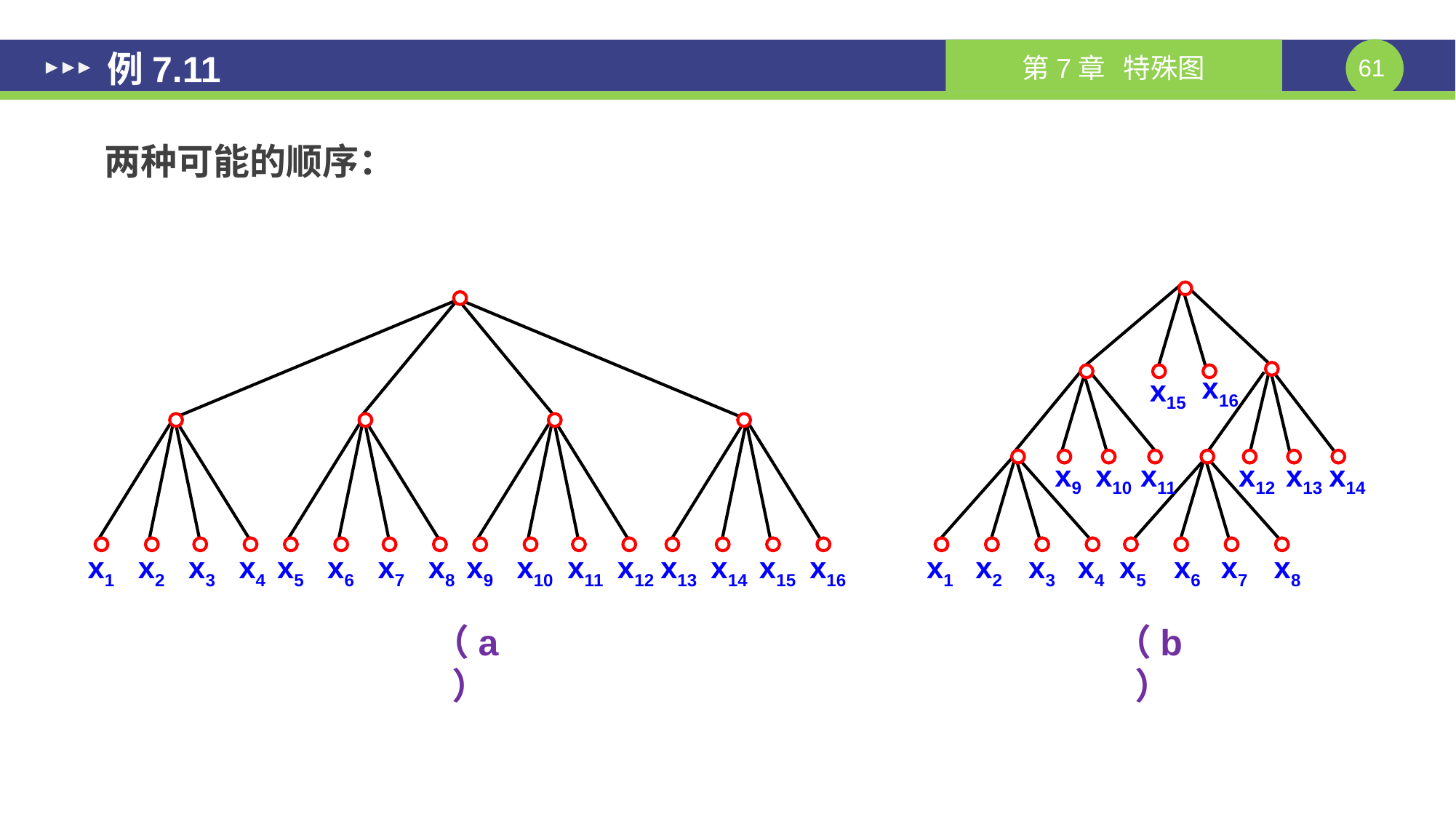

# 例7.11
两种可能的顺序：

x16
x15

x9
x10
x11
x12
x13
x14

x1
x2
x3
x4
x5
x6
x7
x8
（b）

x1
x2
x3
x4
x5
x6
x7
x8
x9
x10
x11
x12
x13
x14
x15
x16
（a）